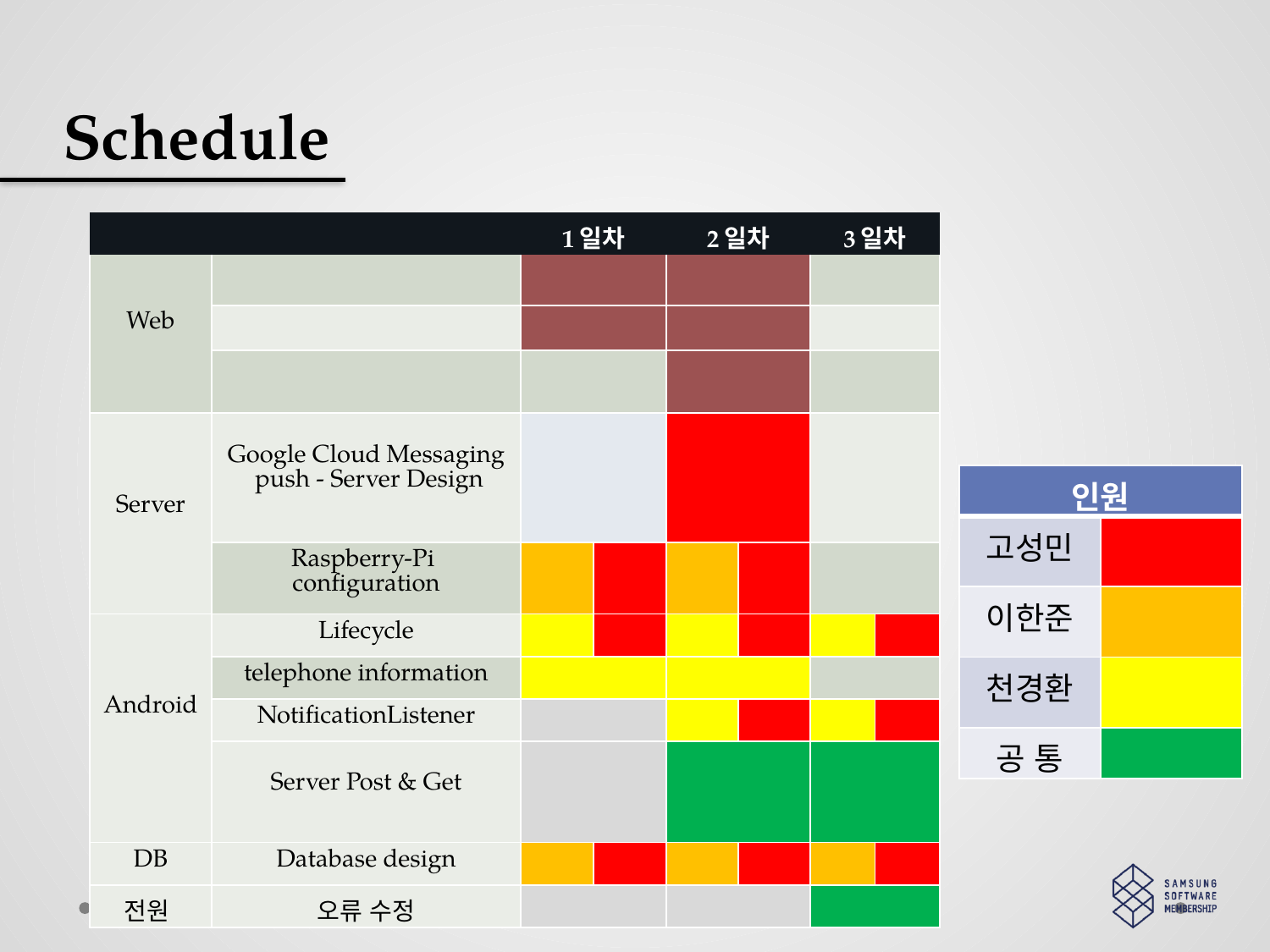

Schedule

|  |  | 1일차 |  | 2일차 |  | 3일차 |  |
| --- | --- | --- | --- | --- | --- | --- | --- |
| Web |  |  |  |  |  |  |  |
|  |  |  |  |  |  |  |  |
|  |  |  |  |  |  |  |  |
| Server | Google Cloud Messaging push - Server Design |  |  |  |  |  |  |
|  | Raspberry-Pi configuration |  |  |  |  |  |  |
| Android | Lifecycle |  |  |  |  |  |  |
|  | telephone information |  |  |  |  |  |  |
|  | NotificationListener |  |  |  |  |  |  |
|  | Server Post & Get |  |  |  |  |  |  |
| DB | Database design |  |  |  |  |  |  |
| 전원 | 오류 수정 |  |  |  |  |  |  |
| 인원 |  |
| --- | --- |
| 고성민 |  |
| 이한준 |  |
| 천경환 |  |
| 공 통 |  |